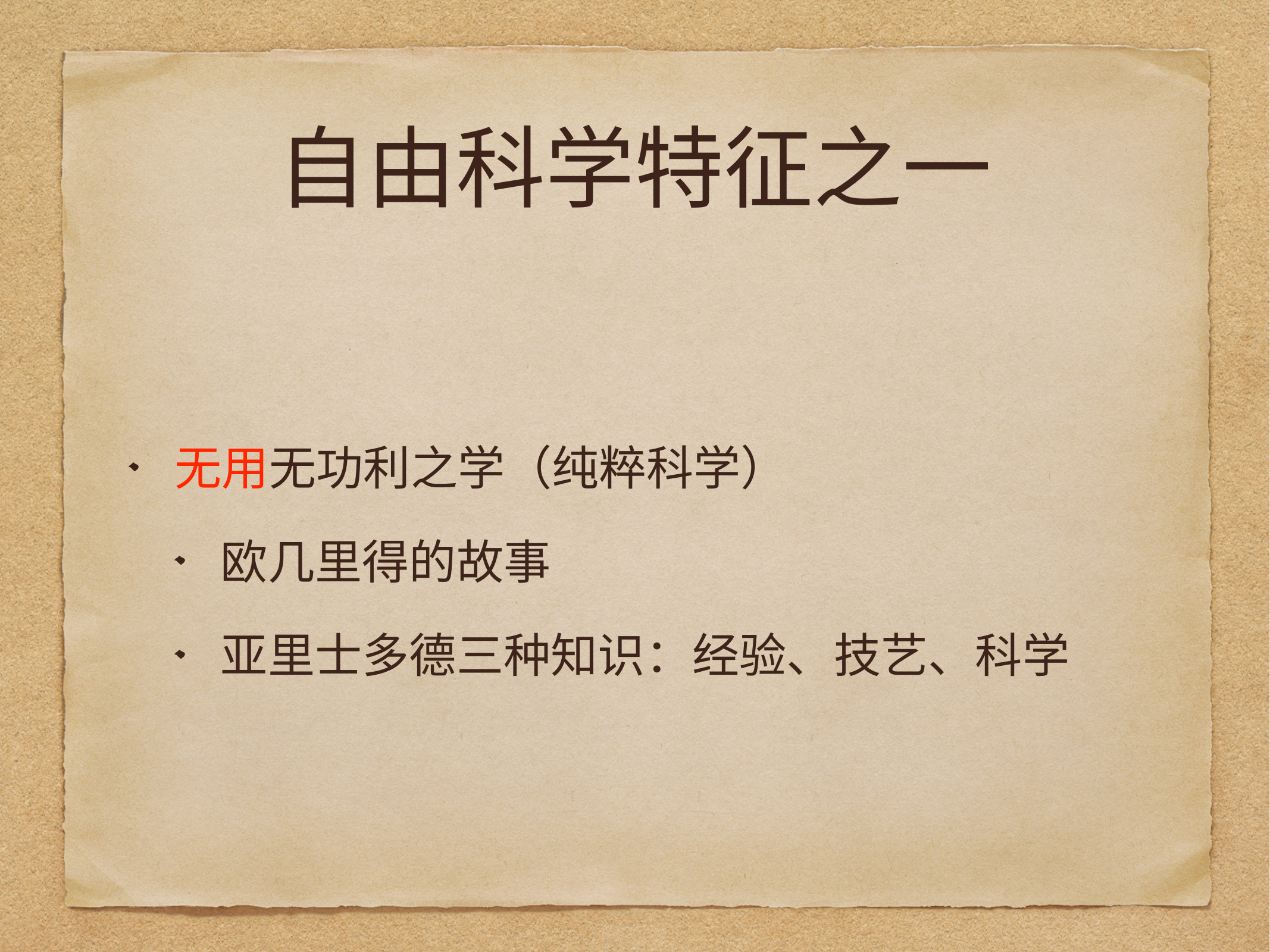

# 自由科学特征之一
无用无功利之学（纯粹科学）
欧几里得的故事
亚里士多德三种知识：经验、技艺、科学